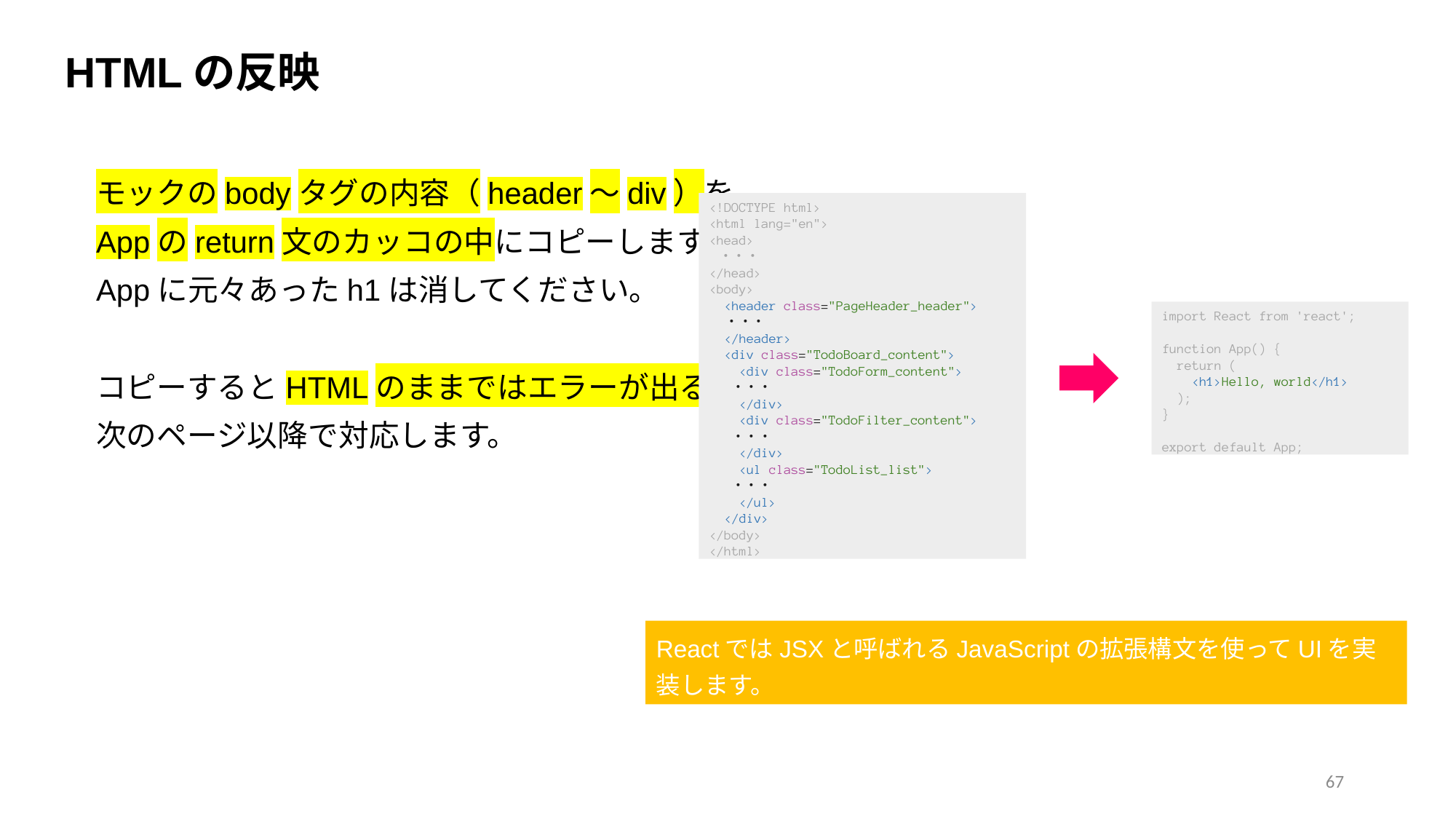

HTMLの反映
モックのbodyタグの内容（header～div）を
Appのreturn文のカッコの中にコピーします。
Appに元々あったh1は消してください。

コピーするとHTMLのままではエラーが出るので
次のページ以降で対応します。

<!DOCTYPE html>
<html lang="en">
<head>
  ・・・
</head>
<body>
  <header class="PageHeader_header">
    ・・・
  </header>
  <div class="TodoBoard_content">
    <div class="TodoForm_content">
      ・・・
    </div>
    <div class="TodoFilter_content">
      ・・・
    </div>
    <ul class="TodoList_list">
      ・・・
    </ul>
  </div>
</body>
</html>
import React from 'react';
function App() {
  return (
    <h1>Hello, world</h1>
  );
}
export default App;

ReactではJSXと呼ばれるJavaScriptの拡張構文を使ってUIを実装します。
67